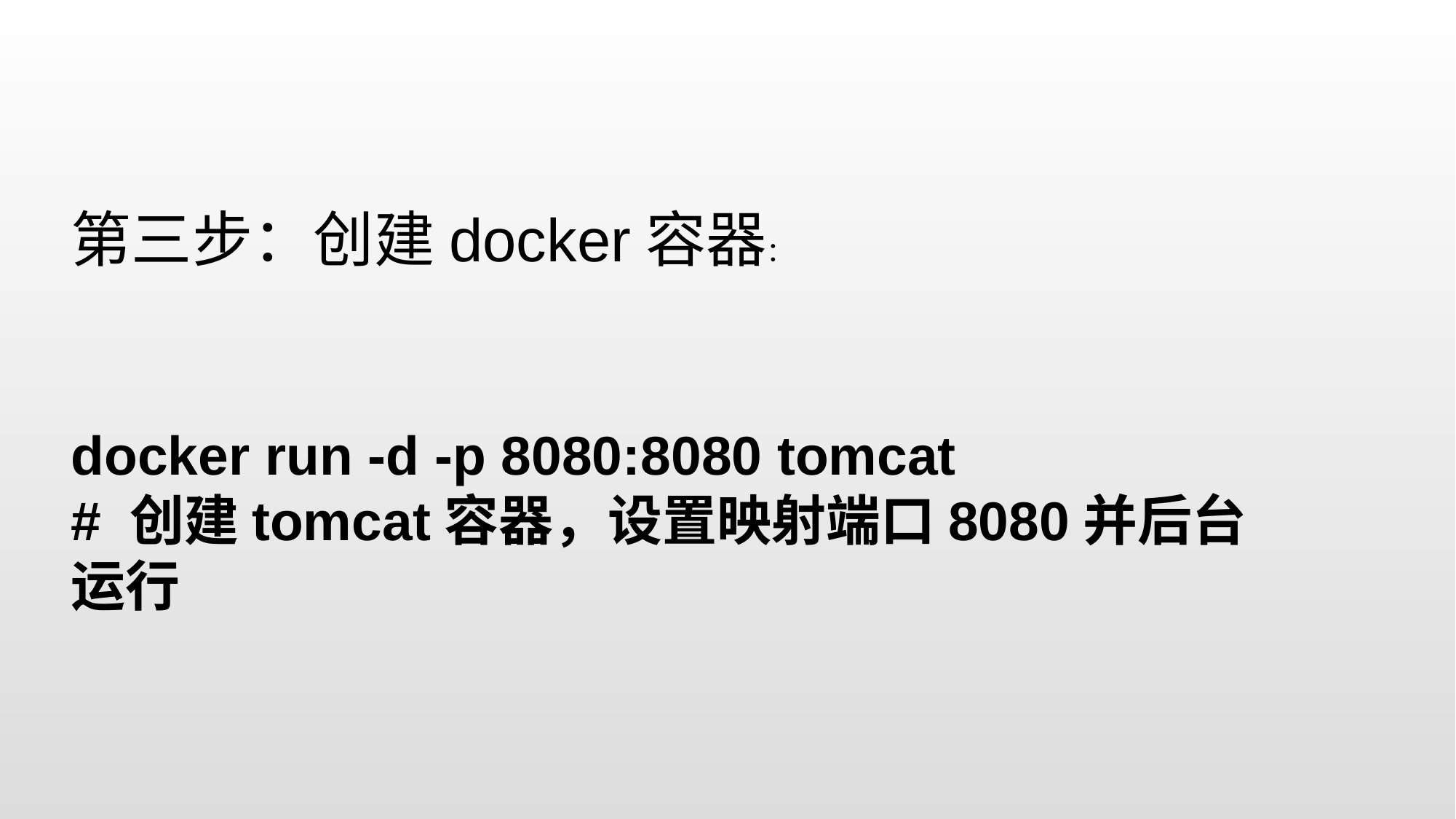

第三步：创建docker容器：
docker run -d -p 8080:8080 tomcat
# 创建tomcat容器，设置映射端口8080并后台运行